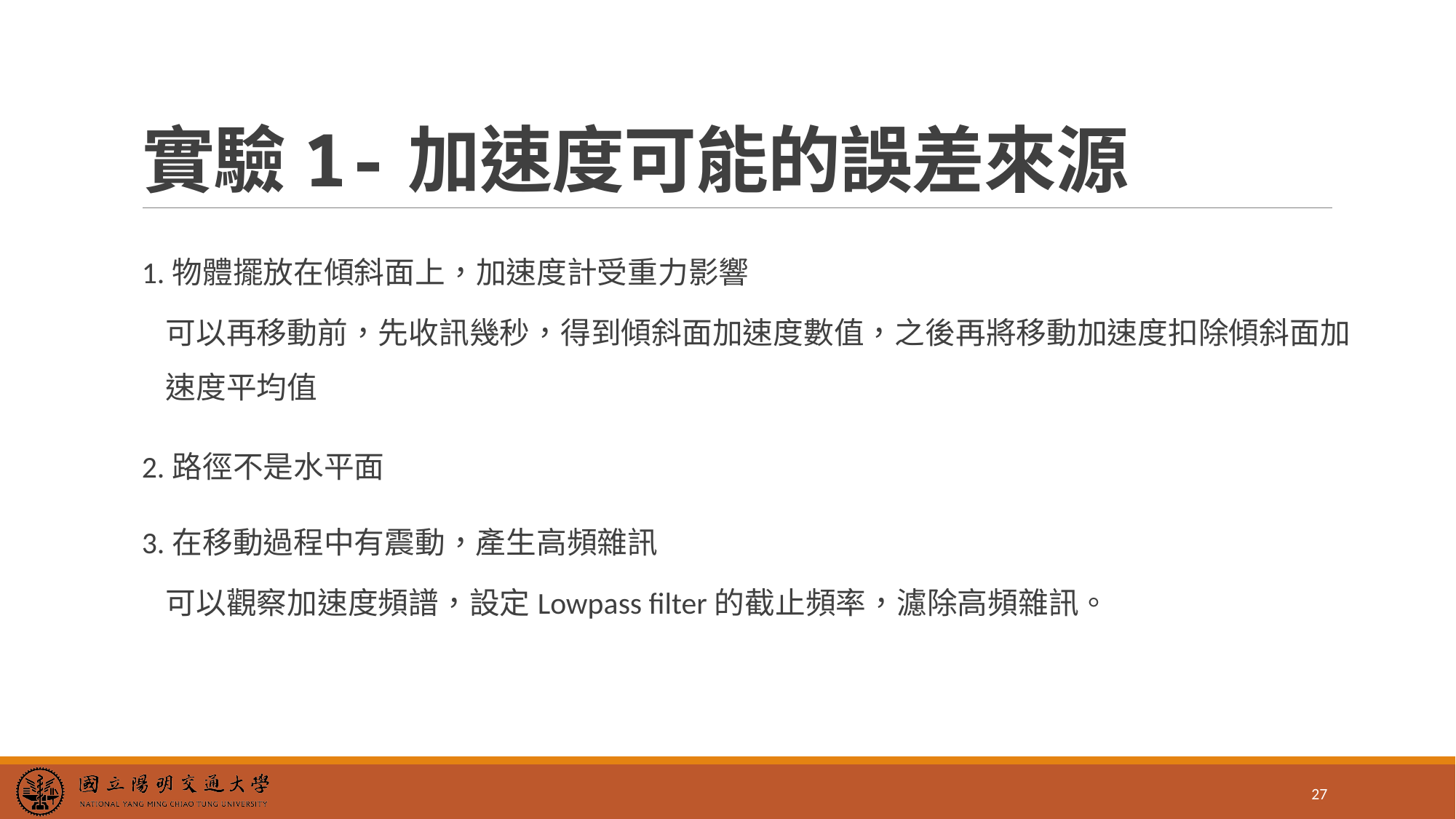

# 實驗1-加速度可能的誤差來源
1.物體擺放在傾斜面上，加速度計受重力影響
可以再移動前，先收訊幾秒，得到傾斜面加速度數值，之後再將移動加速度扣除傾斜面加速度平均值
2.路徑不是水平面
3.在移動過程中有震動，產生高頻雜訊
可以觀察加速度頻譜，設定Lowpass filter的截止頻率，濾除高頻雜訊。

27